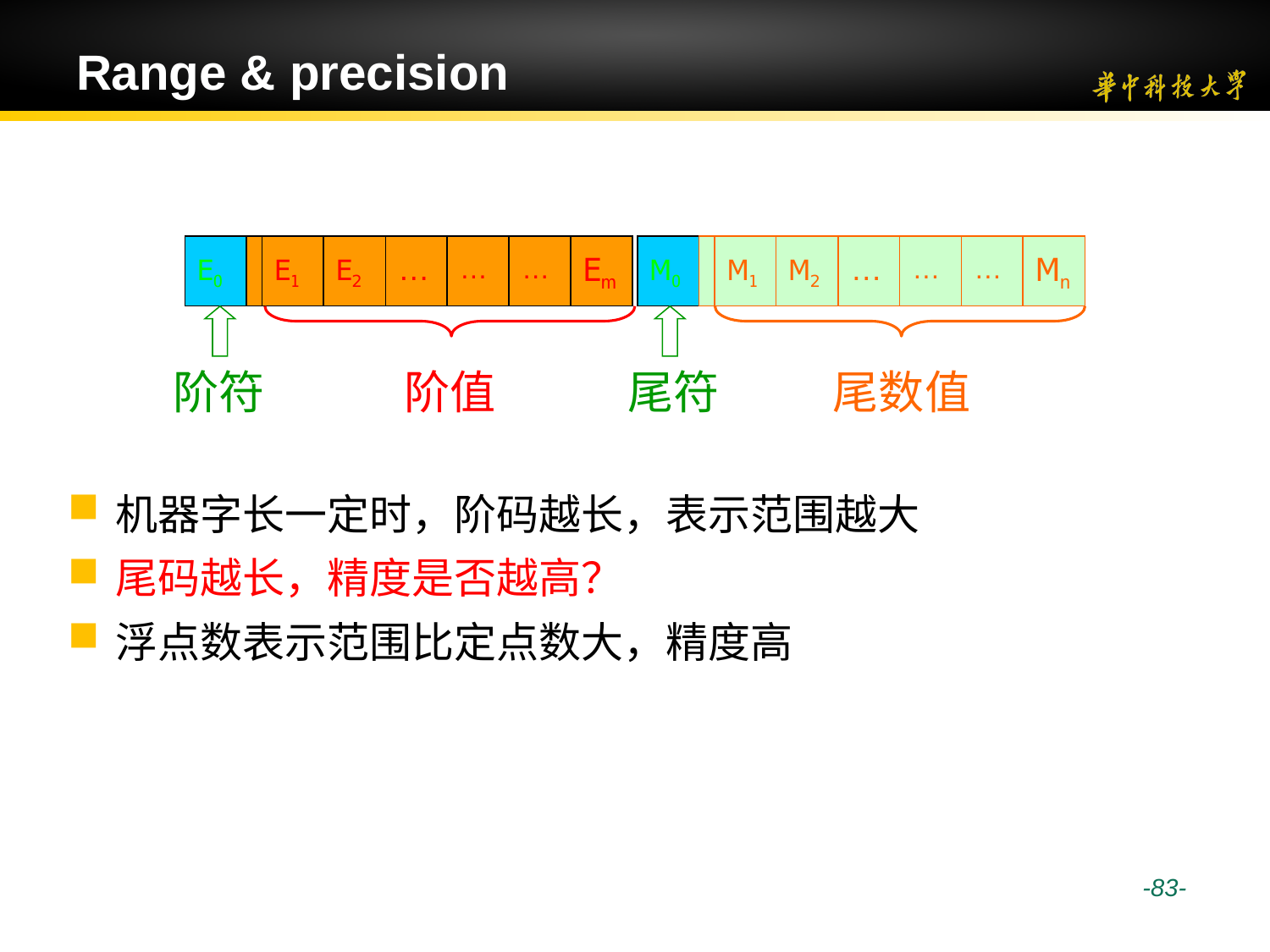

# Range & precision
E0

E1
E2
…
…
…
Em
M0

M1
M2
…
…
…
Mn

阶符

 阶值

尾符

尾数值
机器字长一定时，阶码越长，表示范围越大
尾码越长，精度是否越高？
浮点数表示范围比定点数大，精度高

 -83-